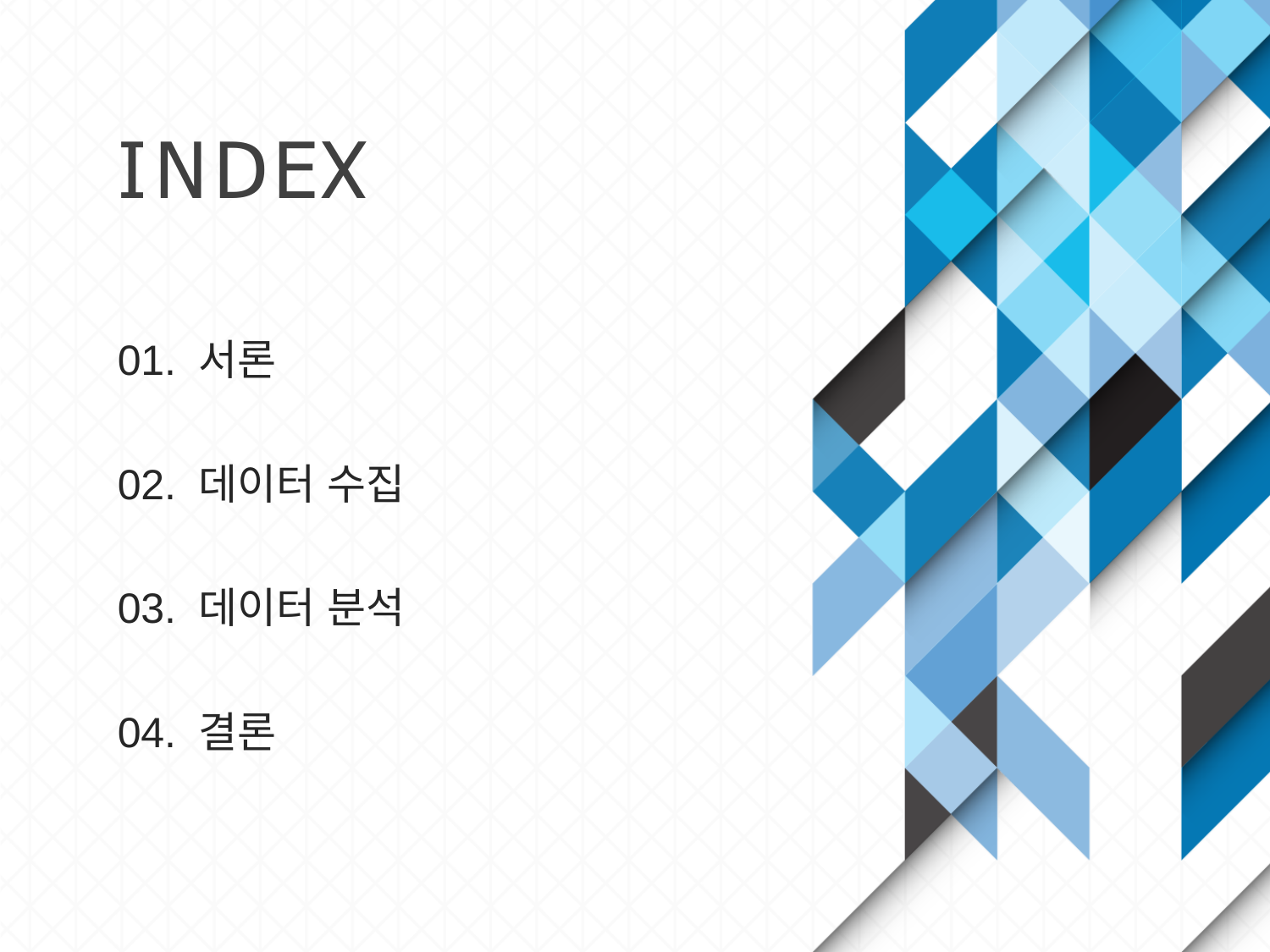

INDEX
01. 서론
02. 데이터 수집
03. 데이터 분석
04. 결론